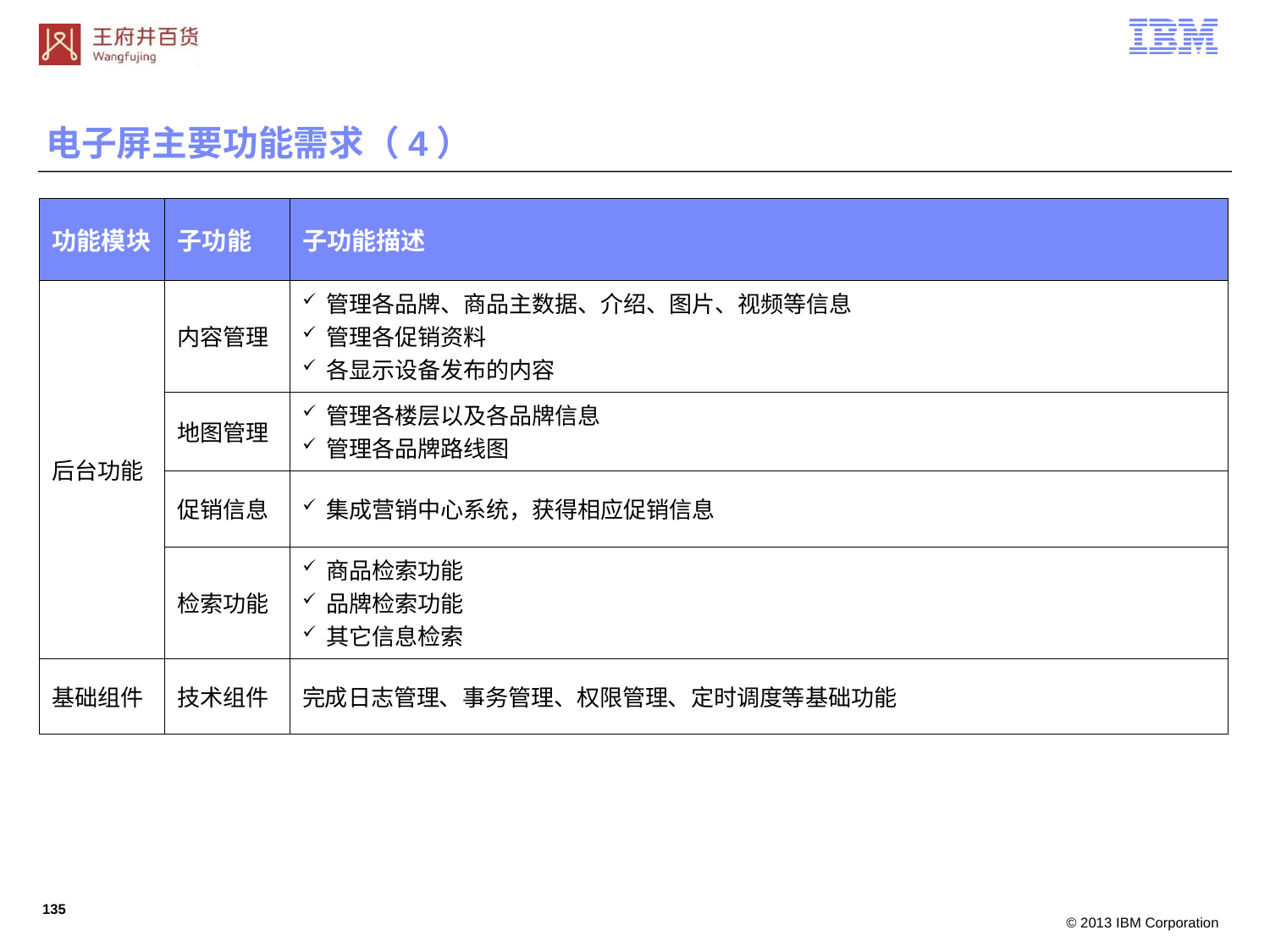

电子屏主要功能需求（4）
| 功能模块 | 子功能 | 子功能描述 |
| --- | --- | --- |
| 后台功能 | 内容管理 | 管理各品牌、商品主数据、介绍、图片、视频等信息 管理各促销资料 各显示设备发布的内容 |
|  | 地图管理 | 管理各楼层以及各品牌信息 管理各品牌路线图 |
|  | 促销信息 | 集成营销中心系统，获得相应促销信息 |
|  | 检索功能 | 商品检索功能 品牌检索功能 其它信息检索 |
| 基础组件 | 技术组件 | 完成日志管理、事务管理、权限管理、定时调度等基础功能 |
135